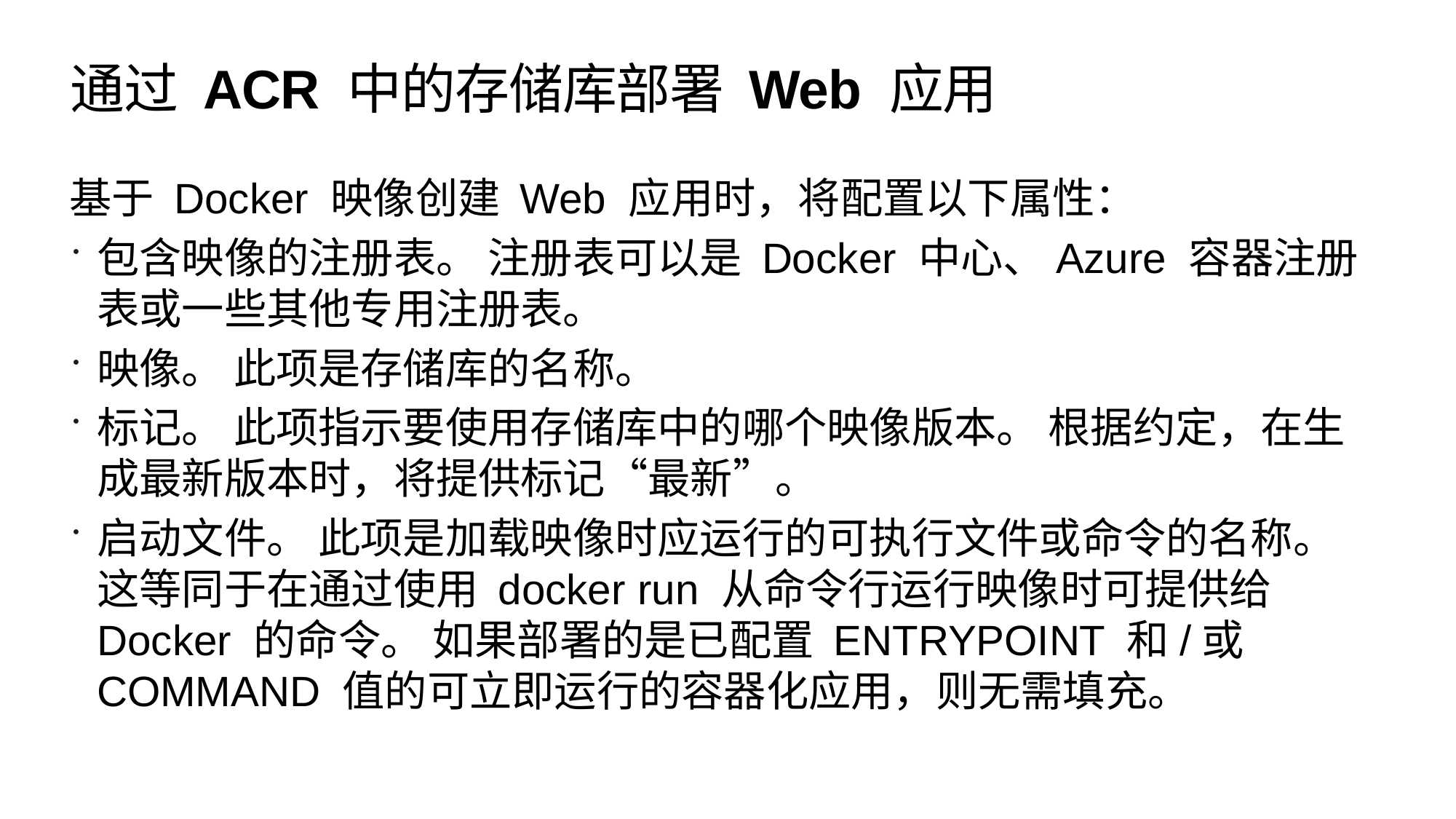

# 通过 ACR 中的存储库部署 Web 应用
基于 Docker 映像创建 Web 应用时，将配置以下属性：
包含映像的注册表。 注册表可以是 Docker 中心、Azure 容器注册表或一些其他专用注册表。
映像。 此项是存储库的名称。
标记。 此项指示要使用存储库中的哪个映像版本。 根据约定，在生成最新版本时，将提供标记“最新”。
启动文件。 此项是加载映像时应运行的可执行文件或命令的名称。 这等同于在通过使用 docker run 从命令行运行映像时可提供给 Docker 的命令。 如果部署的是已配置 ENTRYPOINT 和/或 COMMAND 值的可立即运行的容器化应用，则无需填充。